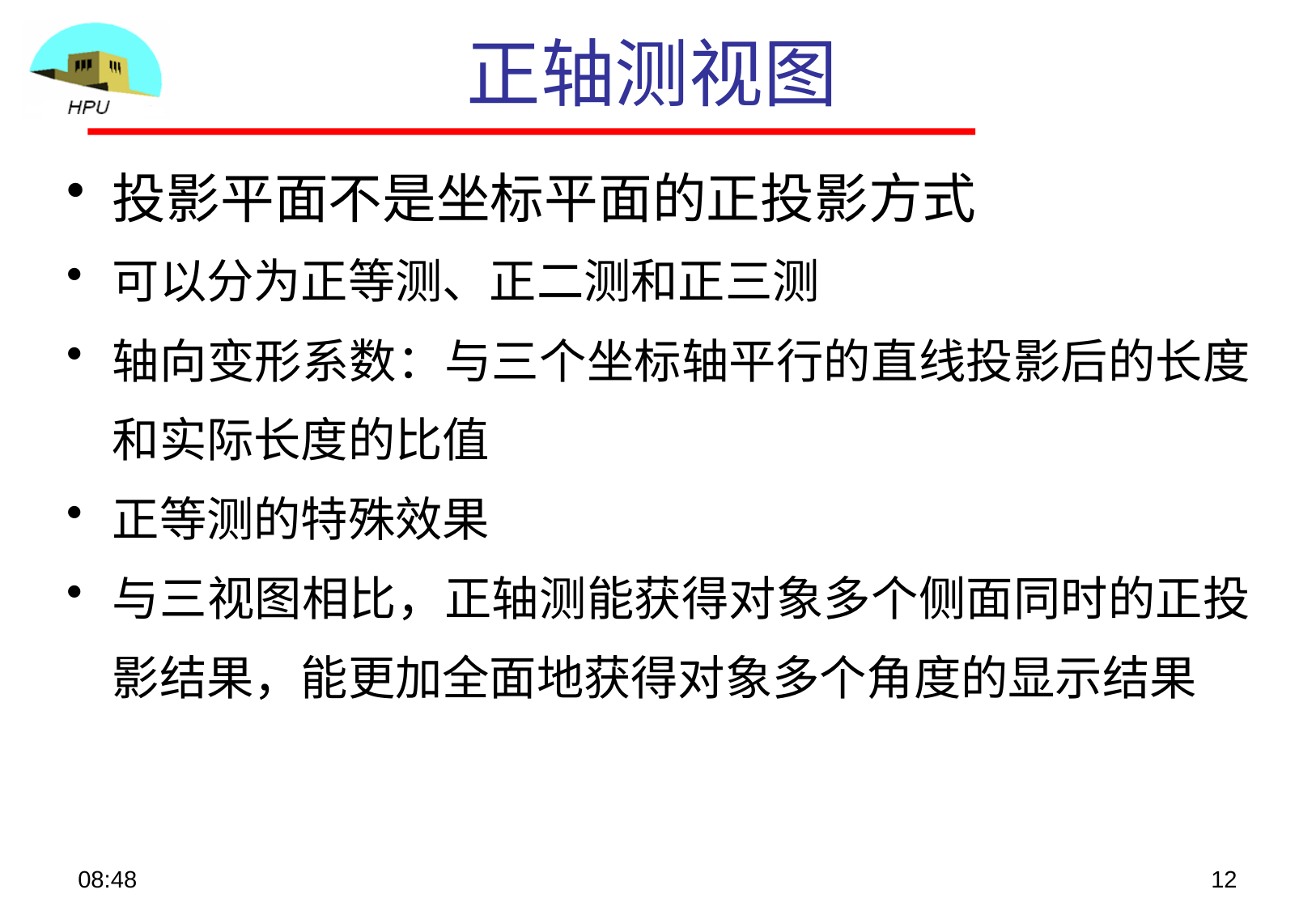

# 正轴测视图
投影平面不是坐标平面的正投影方式
可以分为正等测、正二测和正三测
轴向变形系数：与三个坐标轴平行的直线投影后的长度和实际长度的比值
正等测的特殊效果
与三视图相比，正轴测能获得对象多个侧面同时的正投影结果，能更加全面地获得对象多个角度的显示结果
08:48
12